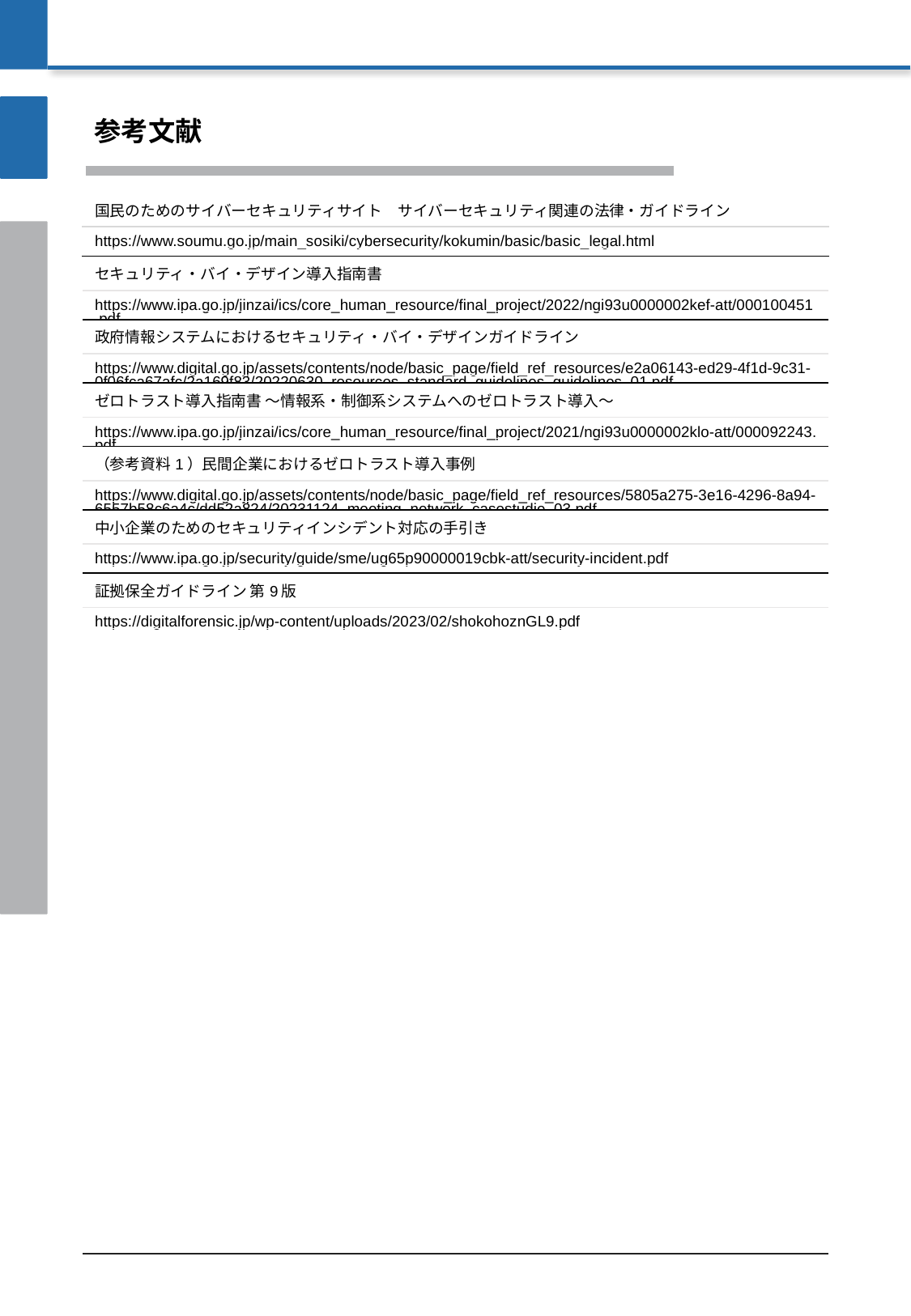

参考文献
| 国民のためのサイバーセキュリティサイト　サイバーセキュリティ関連の法律・ガイドライン |
| --- |
| https://www.soumu.go.jp/main\_sosiki/cybersecurity/kokumin/basic/basic\_legal.html |
| セキュリティ・バイ・デザイン導入指南書 |
| https://www.ipa.go.jp/jinzai/ics/core\_human\_resource/final\_project/2022/ngi93u0000002kef-att/000100451.pdf |
| 政府情報システムにおけるセキュリティ・バイ・デザインガイドライン |
| https://www.digital.go.jp/assets/contents/node/basic\_page/field\_ref\_resources/e2a06143-ed29-4f1d-9c31-0f06fca67afc/2a169f83/20220630\_resources\_standard\_guidelines\_guidelines\_01.pdf |
| ゼロトラスト導入指南書 〜情報系・制御系システムへのゼロトラスト導入〜 |
| https://www.ipa.go.jp/jinzai/ics/core\_human\_resource/final\_project/2021/ngi93u0000002klo-att/000092243.pdf |
| （参考資料1）民間企業におけるゼロトラスト導入事例 |
| https://www.digital.go.jp/assets/contents/node/basic\_page/field\_ref\_resources/5805a275-3e16-4296-8a94-6557b58c6a4c/dd52a824/20231124\_meeting\_network\_casestudie\_03.pdf |
| 中小企業のためのセキュリティインシデント対応の手引き |
| https://www.ipa.go.jp/security/guide/sme/ug65p90000019cbk-att/security-incident.pdf |
| 証拠保全ガイドライン 第9版 |
| https://digitalforensic.jp/wp-content/uploads/2023/02/shokohoznGL9.pdf |